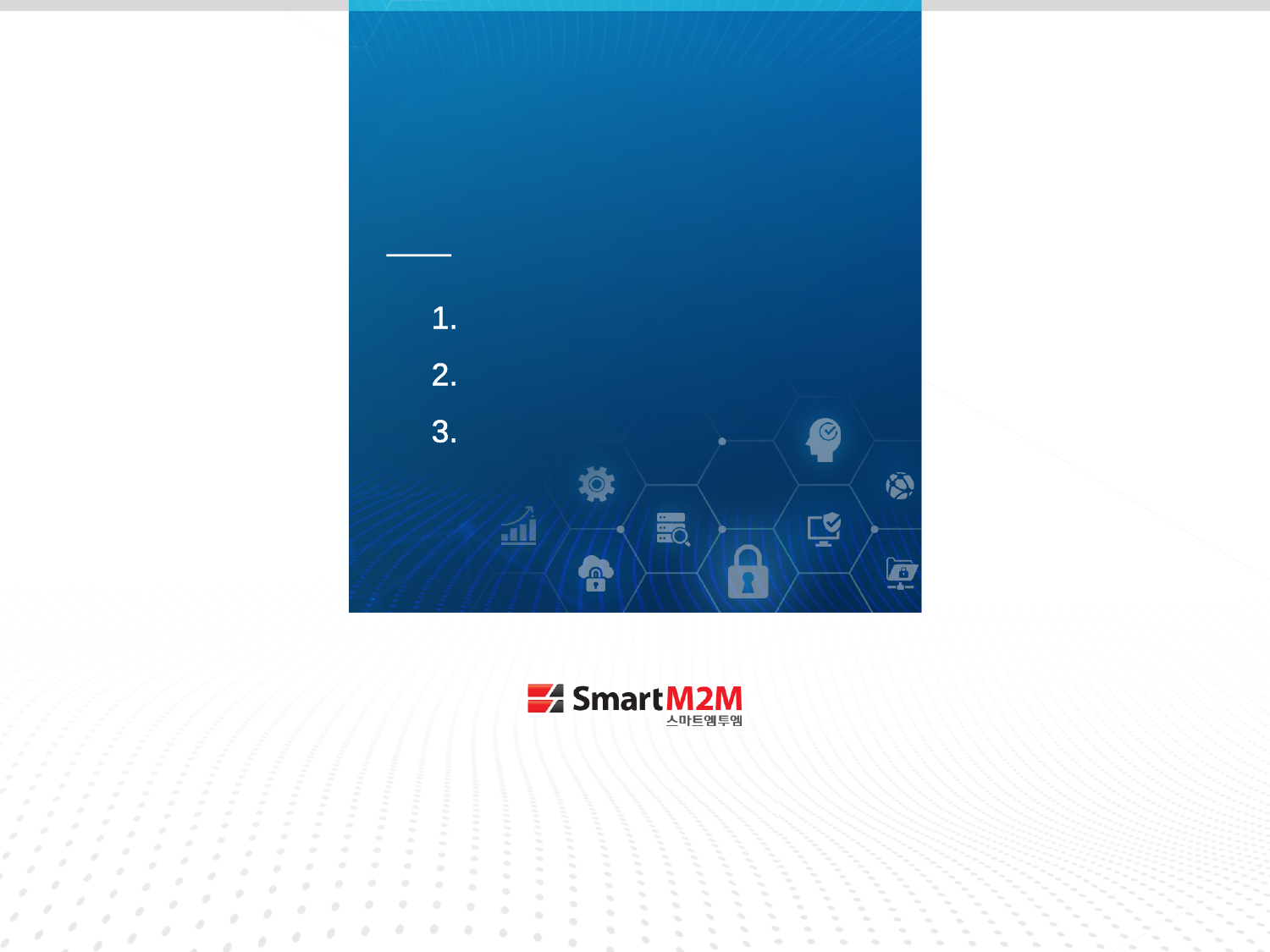

I

# PNIT 올컨e 현황
올컨e 시스템 구성도
올컨e 라이프 사이클
PNIT 터미널 에이전트